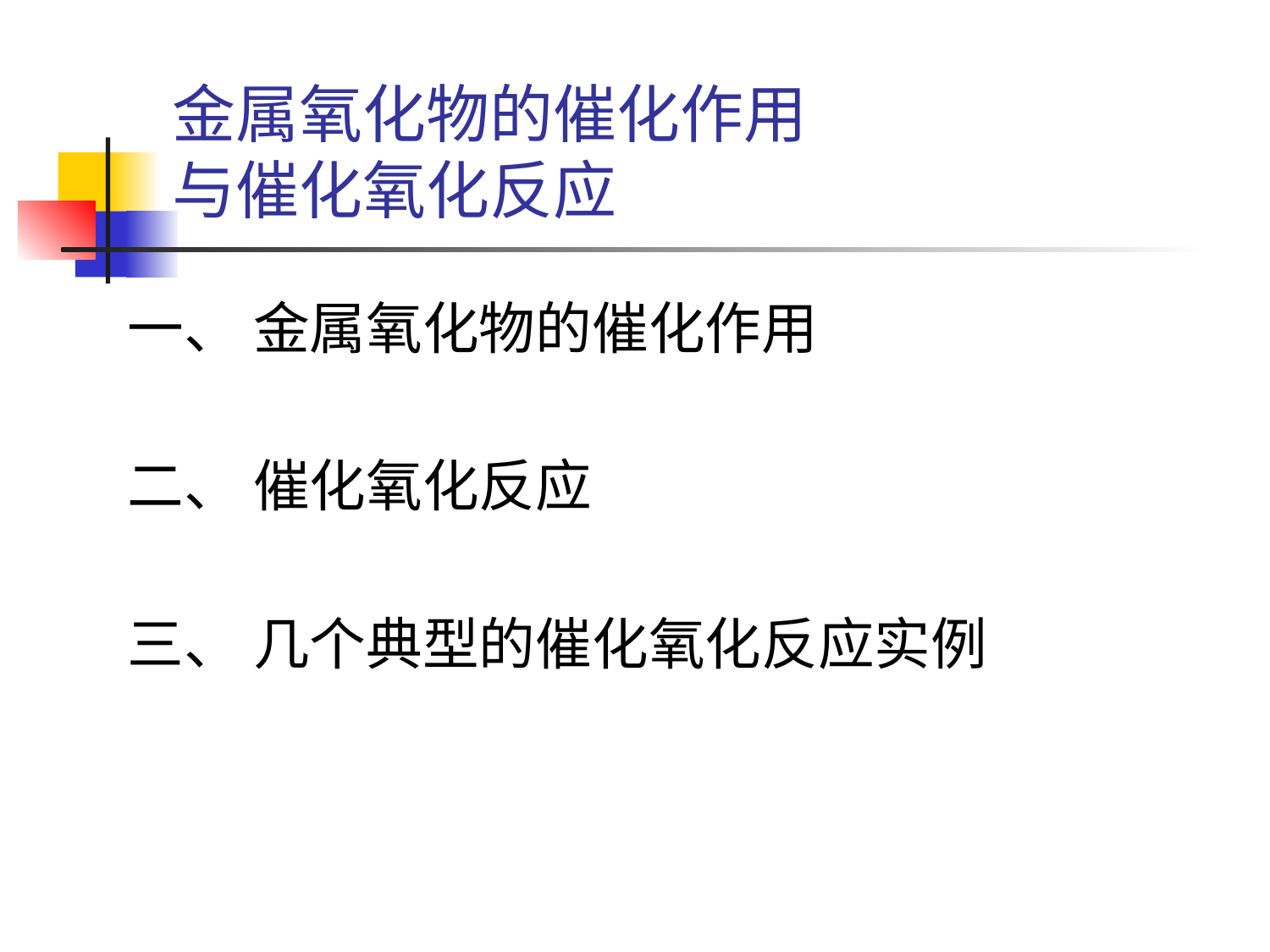

# 金属氧化物的催化作用 与催化氧化反应
一、 金属氧化物的催化作用

二、 催化氧化反应

三、 几个典型的催化氧化反应实例